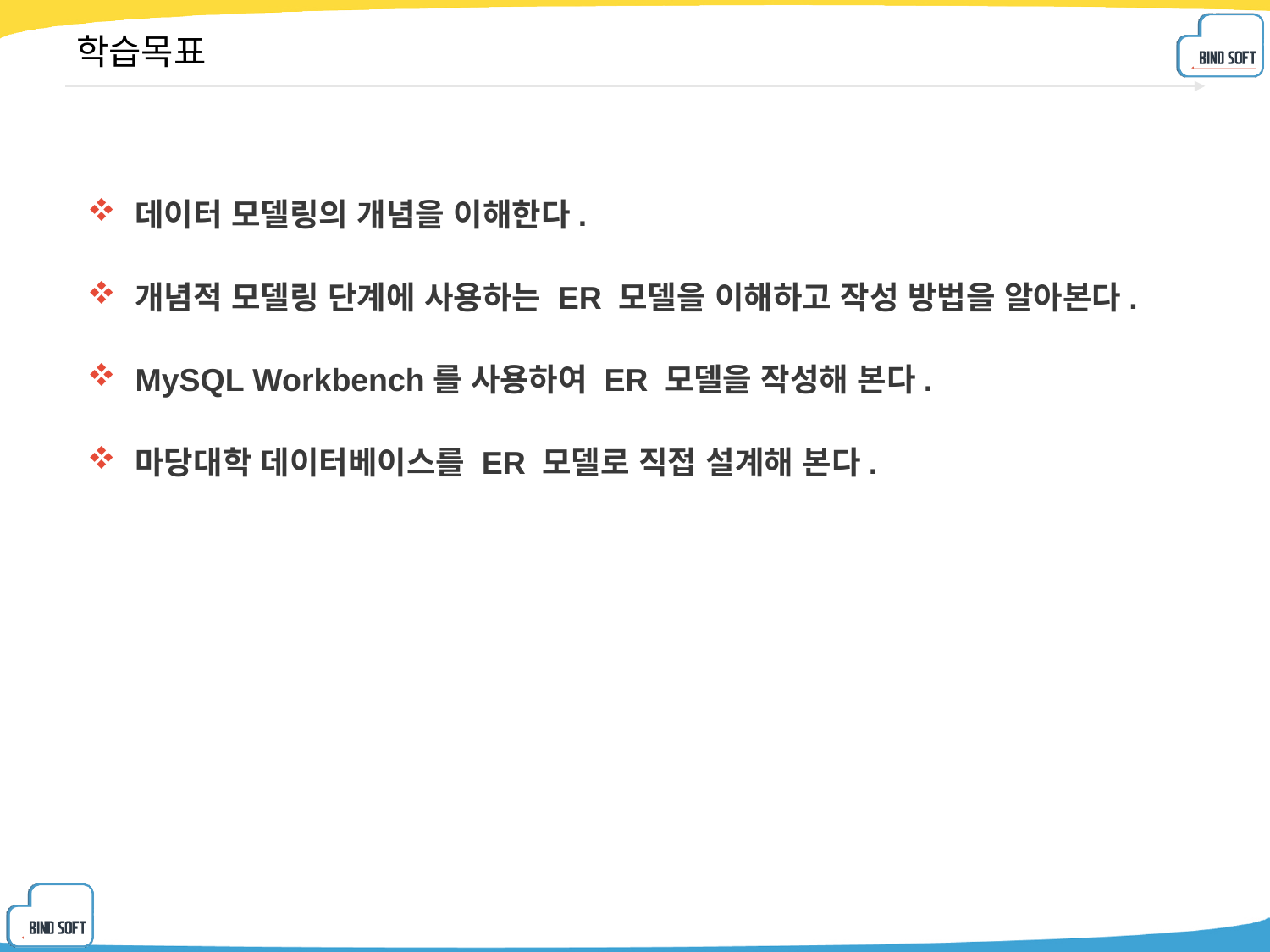

# 학습목표
데이터 모델링의 개념을 이해한다.
개념적 모델링 단계에 사용하는 ER 모델을 이해하고 작성 방법을 알아본다.
MySQL Workbench를 사용하여 ER 모델을 작성해 본다.
마당대학 데이터베이스를 ER 모델로 직접 설계해 본다.